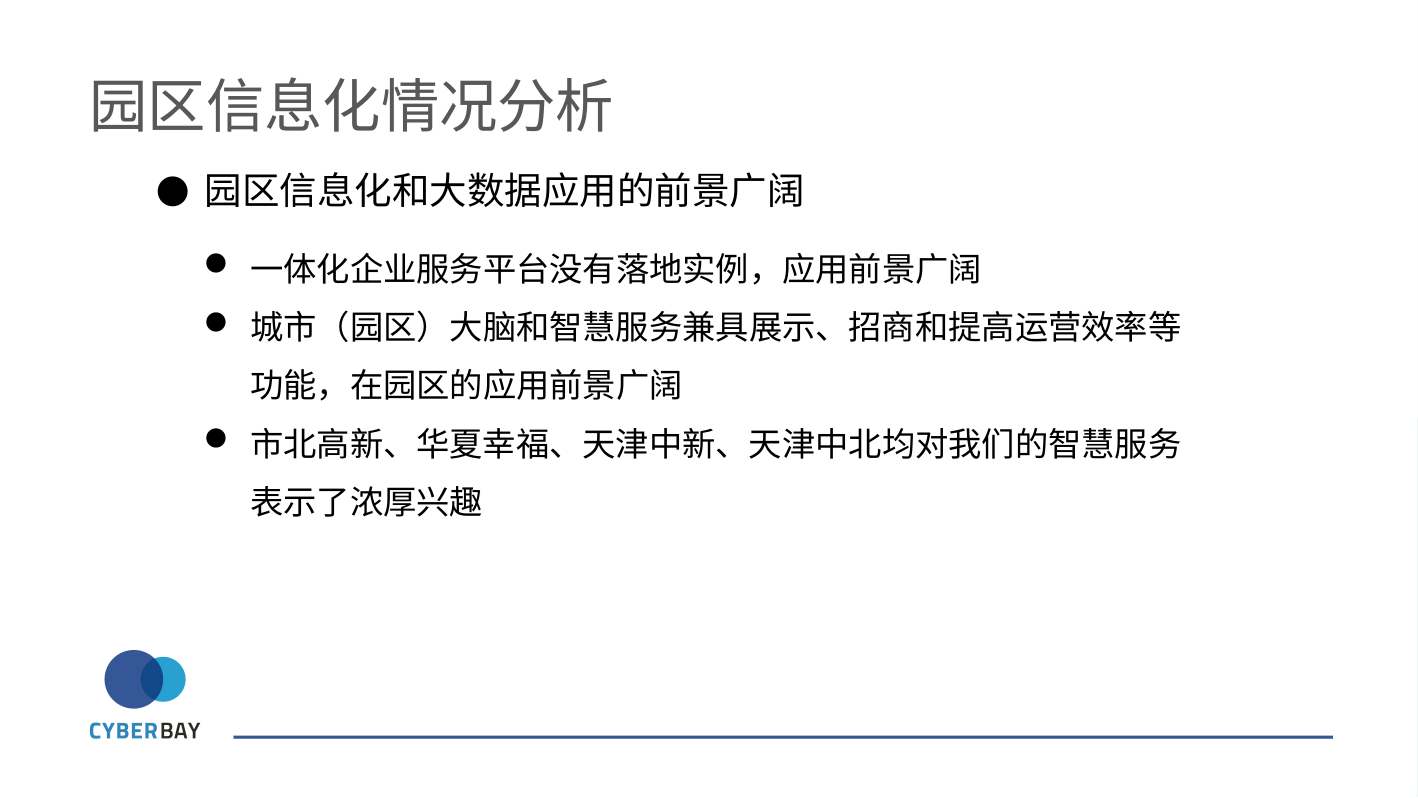

园区信息化情况分析
● 园区信息化和大数据应用的前景广阔
一体化企业服务平台没有落地实例，应用前景广阔
城市（园区）大脑和智慧服务兼具展示、招商和提高运营效率等功能，在园区的应用前景广阔
市北高新、华夏幸福、天津中新、天津中北均对我们的智慧服务表示了浓厚兴趣